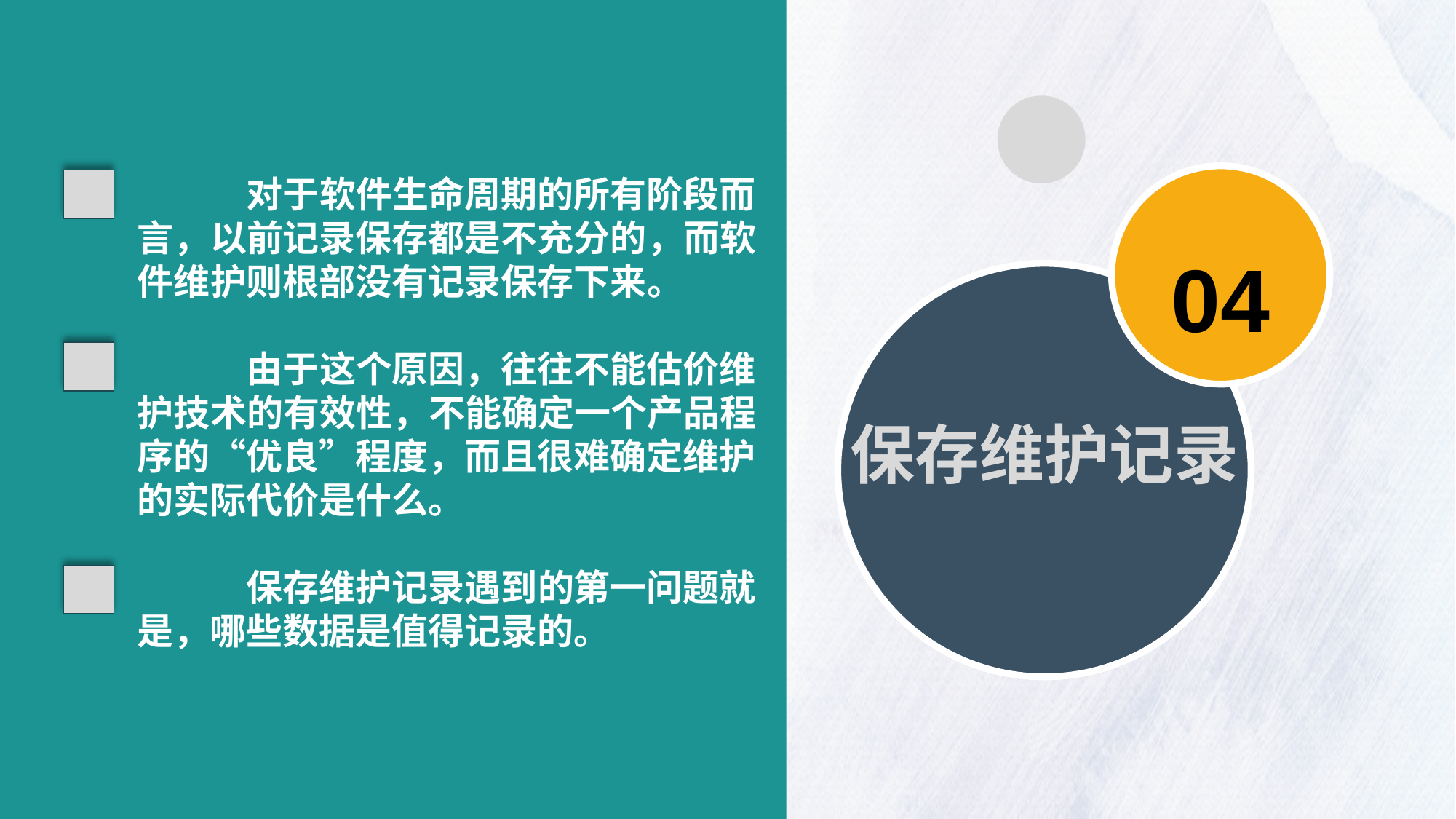

对于软件生命周期的所有阶段而言，以前记录保存都是不充分的，而软件维护则根部没有记录保存下来。

	由于这个原因，往往不能估价维护技术的有效性，不能确定一个产品程序的“优良”程度，而且很难确定维护的实际代价是什么。

	保存维护记录遇到的第一问题就是，哪些数据是值得记录的。

04

保存维护记录